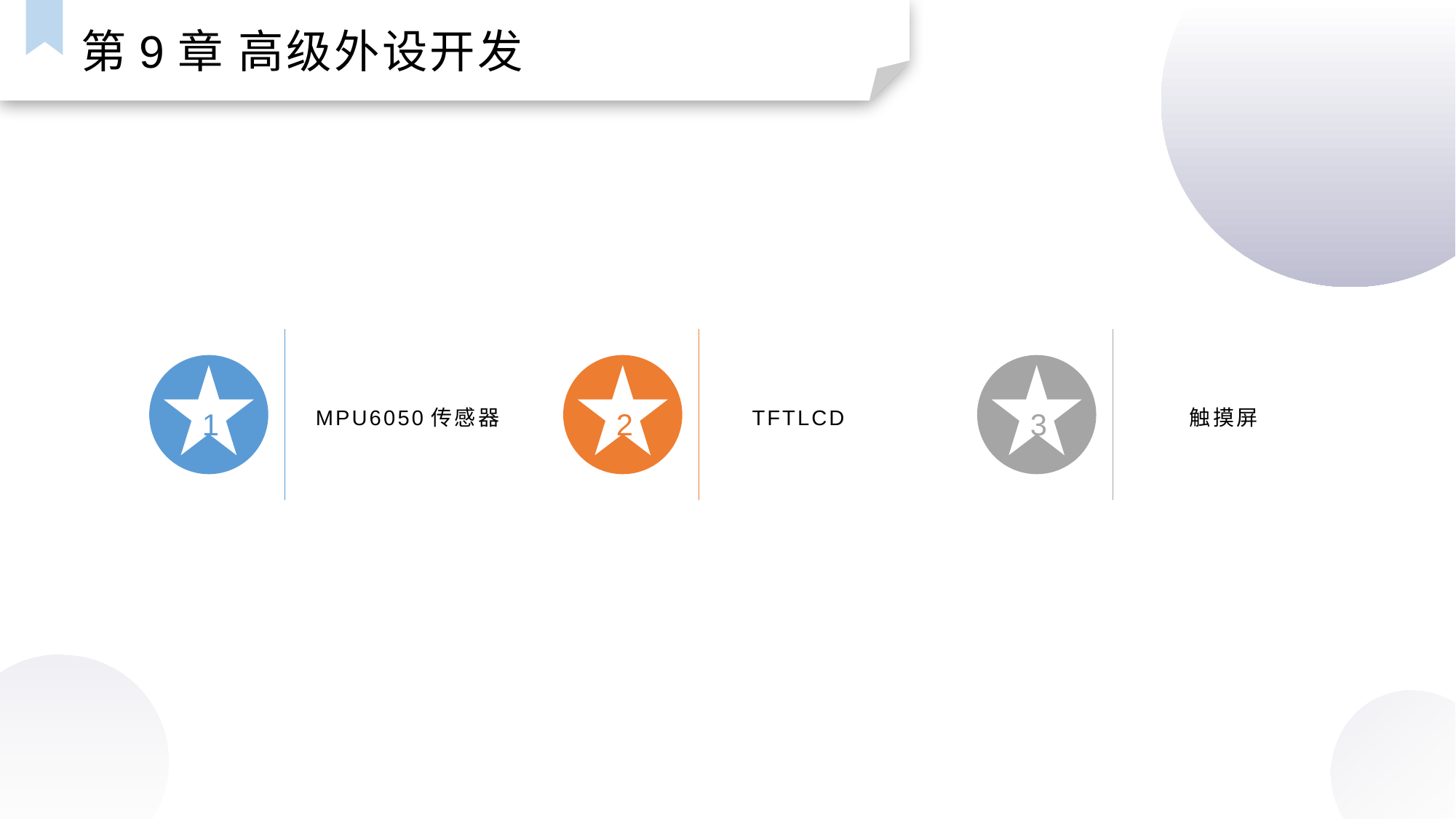

第9章 高级外设开发
TFTLCD
MPU6050传感器
触摸屏

1
2
3